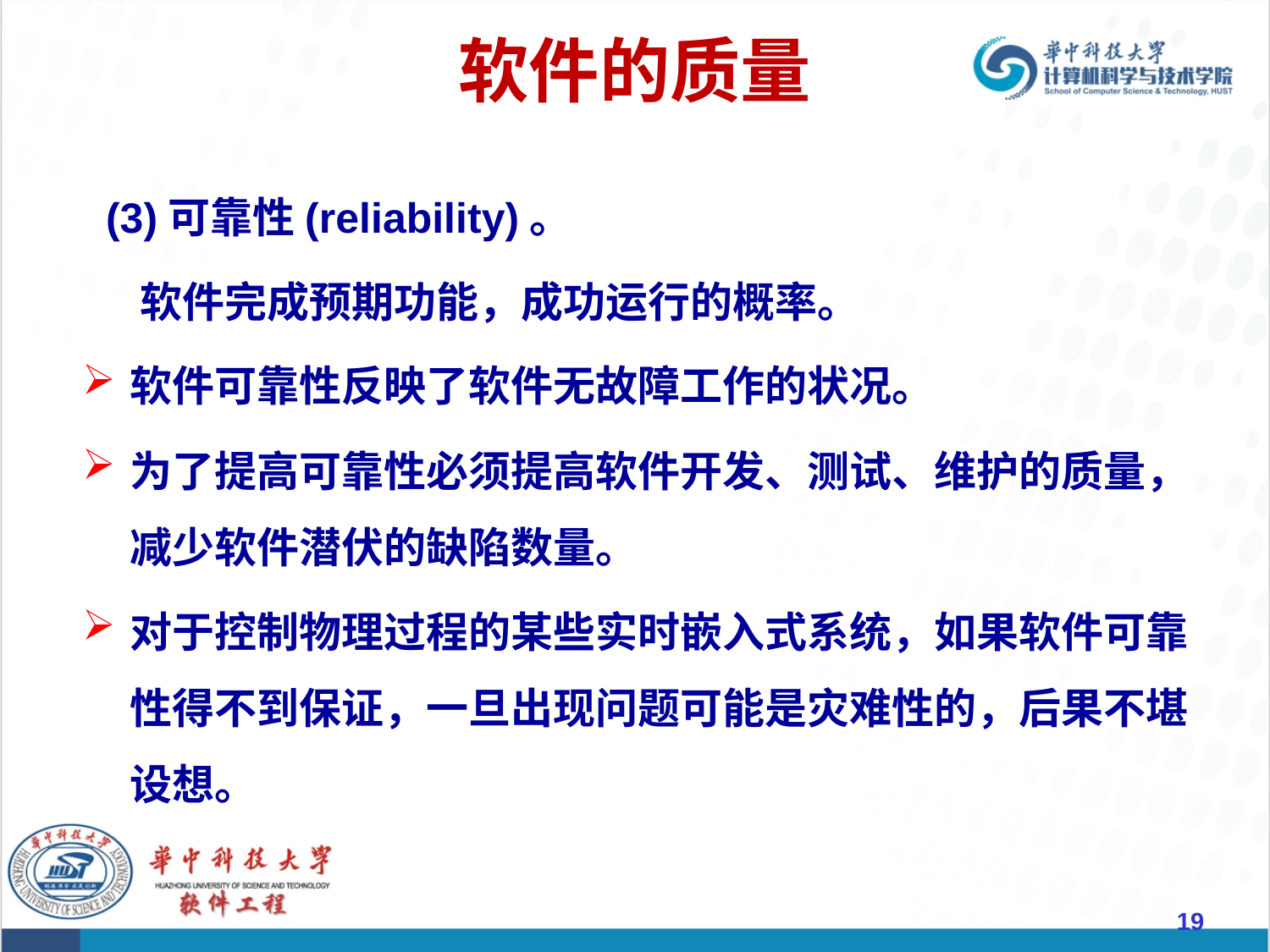

# 软件的质量
  (3)可靠性(reliability)。
     软件完成预期功能，成功运行的概率。
软件可靠性反映了软件无故障工作的状况。
为了提高可靠性必须提高软件开发、测试、维护的质量，减少软件潜伏的缺陷数量。
对于控制物理过程的某些实时嵌入式系统，如果软件可靠性得不到保证，一旦出现问题可能是灾难性的，后果不堪设想。
19